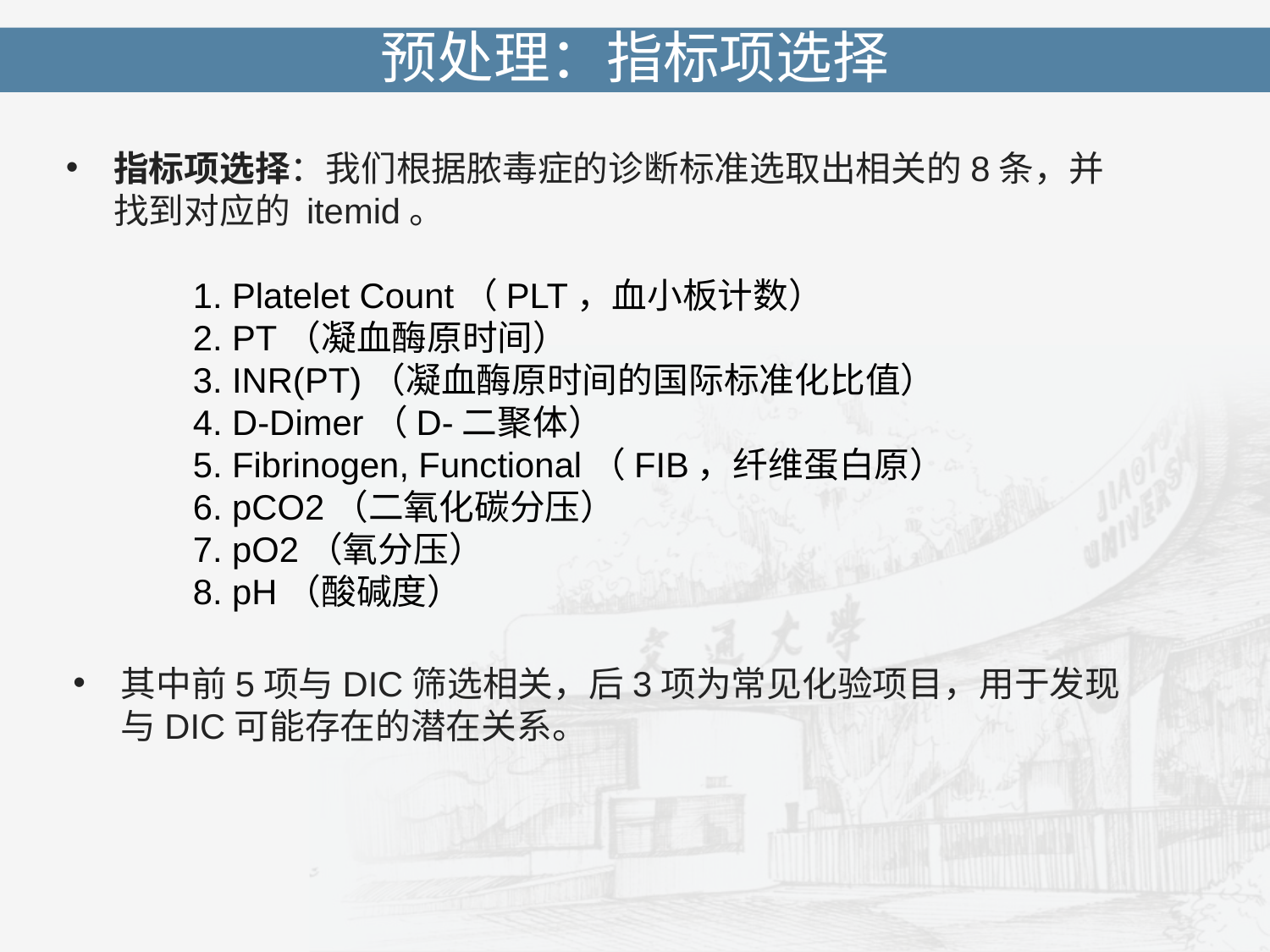

预处理：指标项选择
指标项选择：我们根据脓毒症的诊断标准选取出相关的8条，并找到对应的 itemid。

	1. Platelet Count（PLT，血小板计数）
	2. PT（凝血酶原时间）
	3. INR(PT)（凝血酶原时间的国际标准化比值）
	4. D-Dimer（D-二聚体）
	5. Fibrinogen, Functional（FIB，纤维蛋白原）
	6. pCO2（二氧化碳分压）
	7. pO2（氧分压）
	8. pH（酸碱度）

其中前5项与DIC筛选相关，后3项为常见化验项目，用于发现与DIC可能存在的潜在关系。